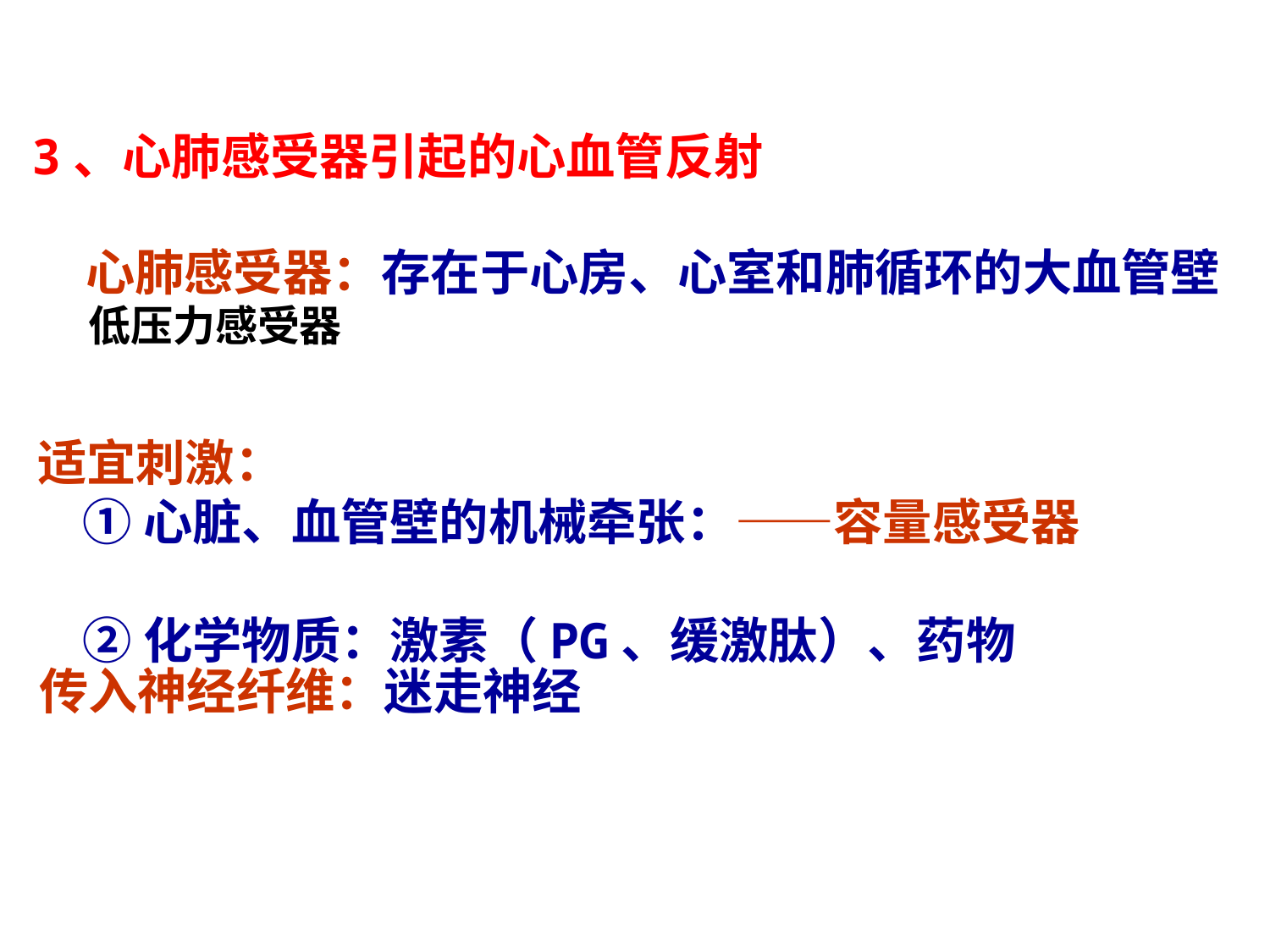

3、心肺感受器引起的心血管反射
心肺感受器：存在于心房、心室和肺循环的大血管壁
低压力感受器
适宜刺激：
    ①心脏、血管壁的机械牵张：——容量感受器
    ②化学物质：激素（PG、缓激肽）、药物
传入神经纤维：迷走神经